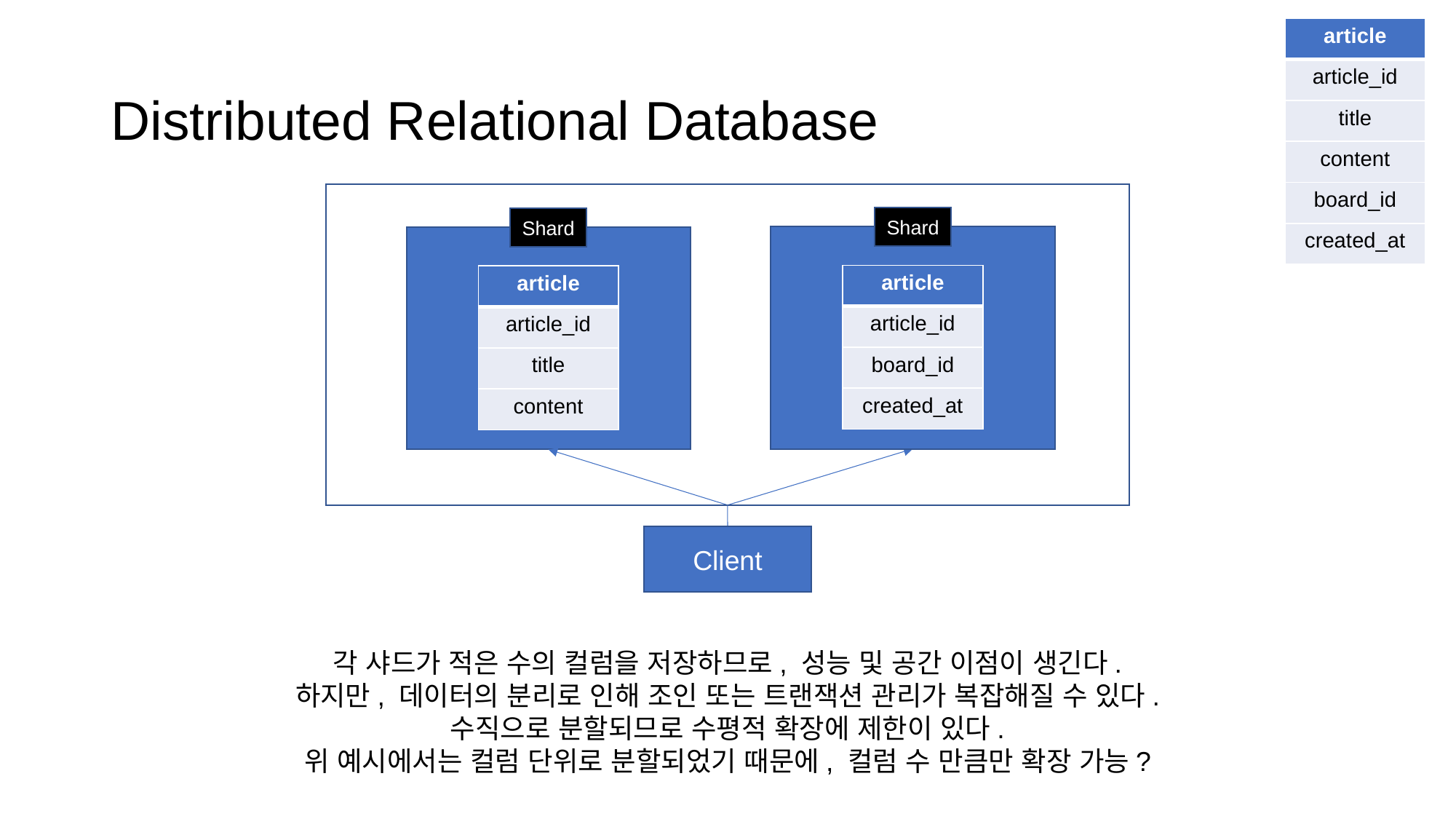

| article |
| --- |
| article\_id |
| title |
| content |
| board\_id |
| created\_at |
# Distributed Relational Database

Shard
Shard

| article |
| --- |
| article\_id |
| board\_id |
| created\_at |
| article |
| --- |
| article\_id |
| title |
| content |
Client
각 샤드가 적은 수의 컬럼을 저장하므로, 성능 및 공간 이점이 생긴다.
하지만, 데이터의 분리로 인해 조인 또는 트랜잭션 관리가 복잡해질 수 있다.
수직으로 분할되므로 수평적 확장에 제한이 있다.
위 예시에서는 컬럼 단위로 분할되었기 때문에, 컬럼 수 만큼만 확장 가능?